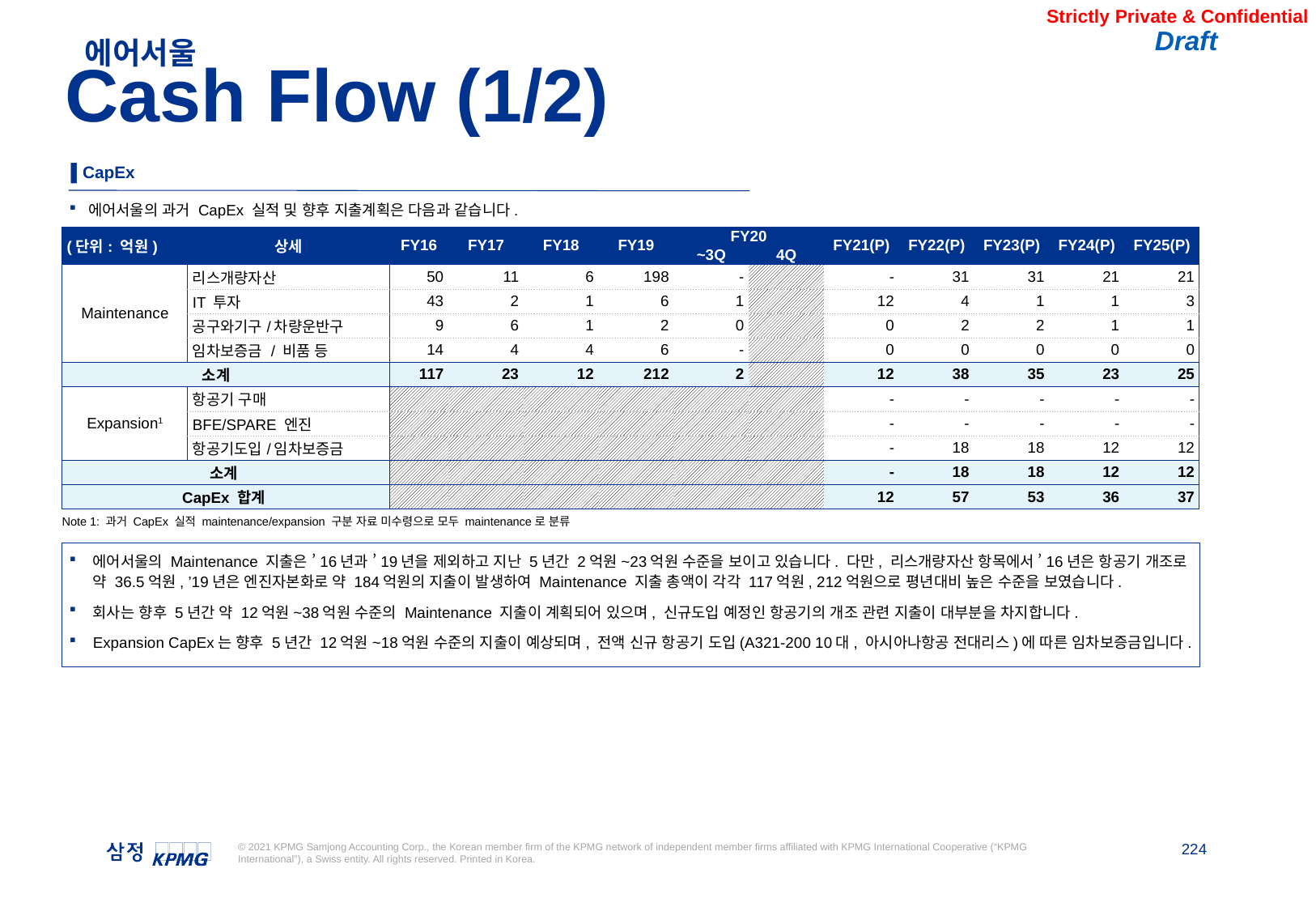

에어서울
Cash Flow (1/2)
▌CapEx

에어서울의 과거 CapEx 실적 및 향후 지출계획은 다음과 같습니다.
| (단위: 억원) | 상세 | FY16 | FY17 | FY18 | FY19 | FY20 |  | FY21(P) | FY22(P) | FY23(P) | FY24(P) | FY25(P) |
| --- | --- | --- | --- | --- | --- | --- | --- | --- | --- | --- | --- | --- |
|  |  |  |  |  |  | ~3Q | 4Q |  |  |  |  |  |
| Maintenance | 리스개량자산 | 50 | 11 | 6 | 198 | - |  | - | 31 | 31 | 21 | 21 |
|  | IT 투자 | 43 | 2 | 1 | 6 | 1 |  | 12 | 4 | 1 | 1 | 3 |
|  | 공구와기구/차량운반구 | 9 | 6 | 1 | 2 | 0 |  | 0 | 2 | 2 | 1 | 1 |
|  | 임차보증금 / 비품 등 | 14 | 4 | 4 | 6 | - |  | 0 | 0 | 0 | 0 | 0 |
| 소계 |  | 117 | 23 | 12 | 212 | 2 |  | 12 | 38 | 35 | 23 | 25 |
| Expansion1 | 항공기 구매 |  |  |  |  |  |  | - | - | - | - | - |
|  | BFE/SPARE 엔진 |  |  |  |  |  |  | - | - | - | - | - |
|  | 항공기도입/임차보증금 |  |  |  |  |  |  | - | 18 | 18 | 12 | 12 |
| 소계 |  |  |  |  |  |  |  | - | 18 | 18 | 12 | 12 |
| CapEx 합계 |  |  |  |  |  |  |  | 12 | 57 | 53 | 36 | 37 |
Note 1: 과거 CapEx 실적 maintenance/expansion 구분 자료 미수령으로 모두 maintenance로 분류
에어서울의 Maintenance 지출은 ’16년과 ’19년을 제외하고 지난 5년간 2억원~23억원 수준을 보이고 있습니다. 다만, 리스개량자산 항목에서 ’16년은 항공기 개조로 약 36.5억원, ’19년은 엔진자본화로 약 184억원의 지출이 발생하여 Maintenance 지출 총액이 각각 117억원, 212억원으로 평년대비 높은 수준을 보였습니다.
회사는 향후 5년간 약 12억원~38억원 수준의 Maintenance 지출이 계획되어 있으며, 신규도입 예정인 항공기의 개조 관련 지출이 대부분을 차지합니다.
Expansion CapEx는 향후 5년간 12억원~18억원 수준의 지출이 예상되며, 전액 신규 항공기 도입(A321-200 10대, 아시아나항공 전대리스)에 따른 임차보증금입니다.